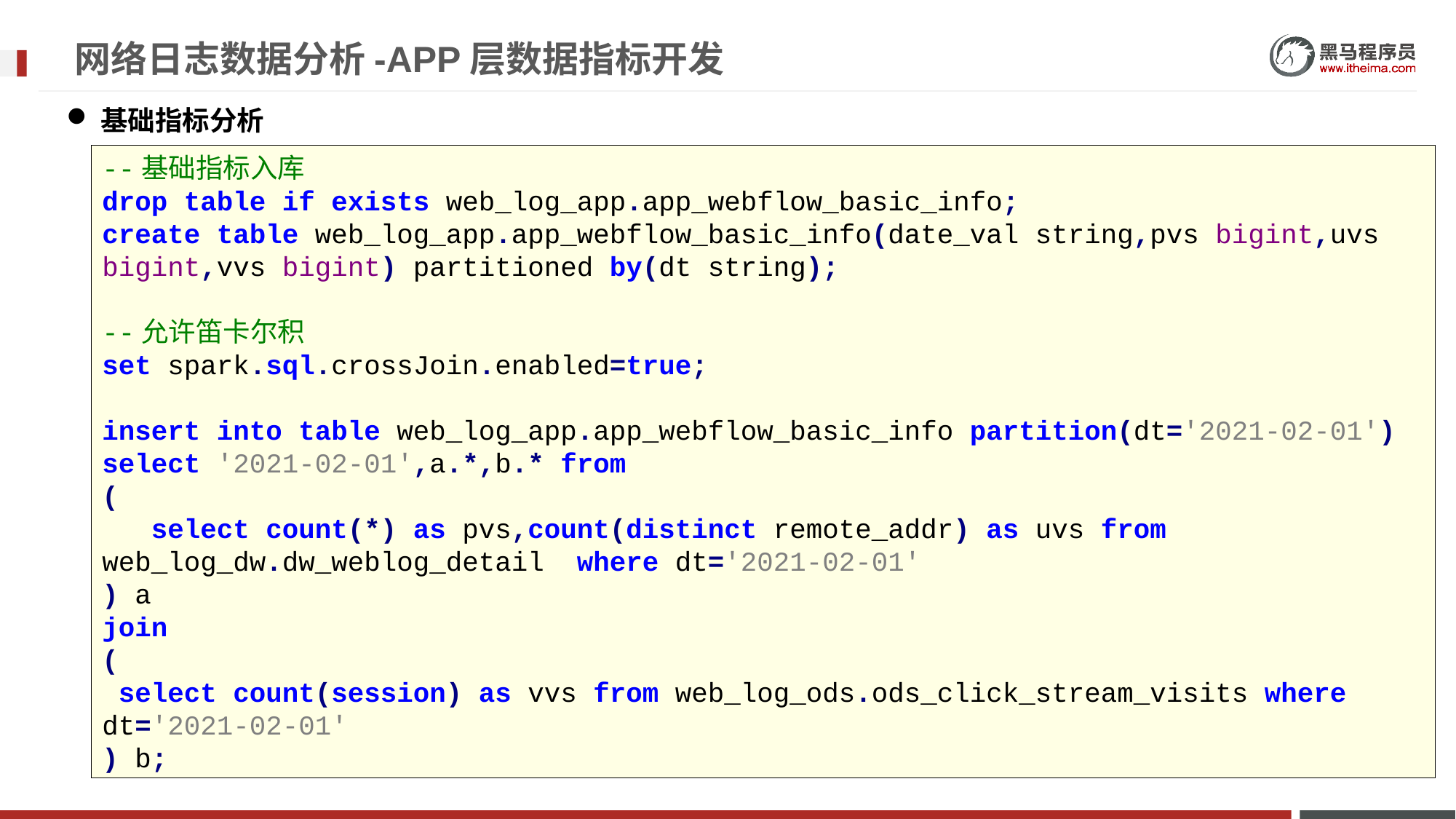

# 网络日志数据分析-APP层数据指标开发
基础指标分析
--基础指标入库
drop table if exists web_log_app.app_webflow_basic_info;
create table web_log_app.app_webflow_basic_info(date_val string,pvs bigint,uvs bigint,vvs bigint) partitioned by(dt string);

--允许笛卡尔积
set spark.sql.crossJoin.enabled=true;

insert into table web_log_app.app_webflow_basic_info partition(dt='2021-02-01')
select '2021-02-01',a.*,b.* from
(
   select count(*) as pvs,count(distinct remote_addr) as uvs from web_log_dw.dw_weblog_detail  where dt='2021-02-01'
) a
join
(
 select count(session) as vvs from web_log_ods.ods_click_stream_visits where dt='2021-02-01'
) b;